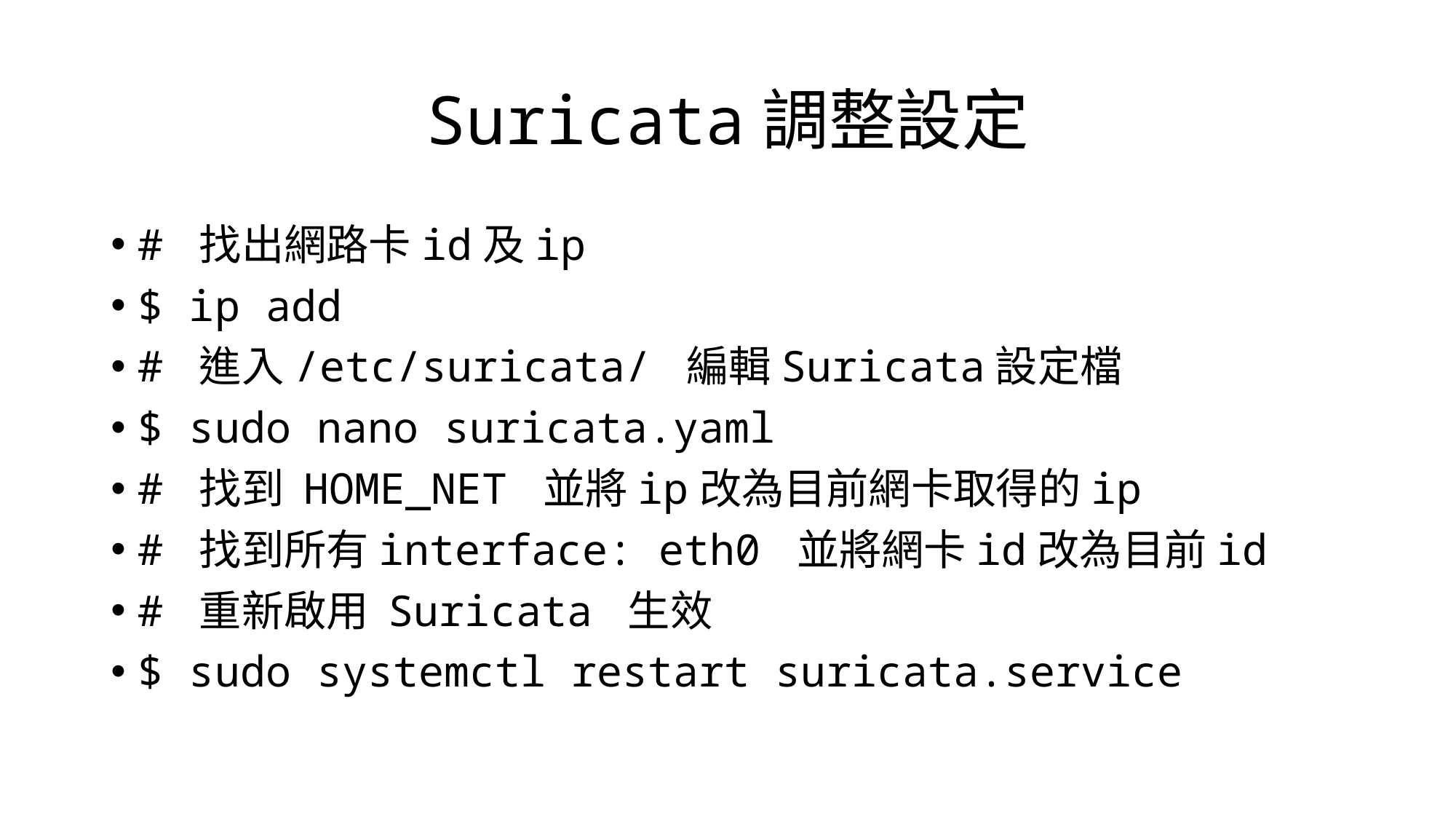

# Suricata調整設定
# 找出網路卡id及ip
$ ip add
# 進入/etc/suricata/ 編輯Suricata設定檔
$ sudo nano suricata.yaml
# 找到 HOME_NET 並將ip改為目前網卡取得的ip
# 找到所有interface: eth0 並將網卡id改為目前id
# 重新啟用 Suricata 生效
$ sudo systemctl restart suricata.service